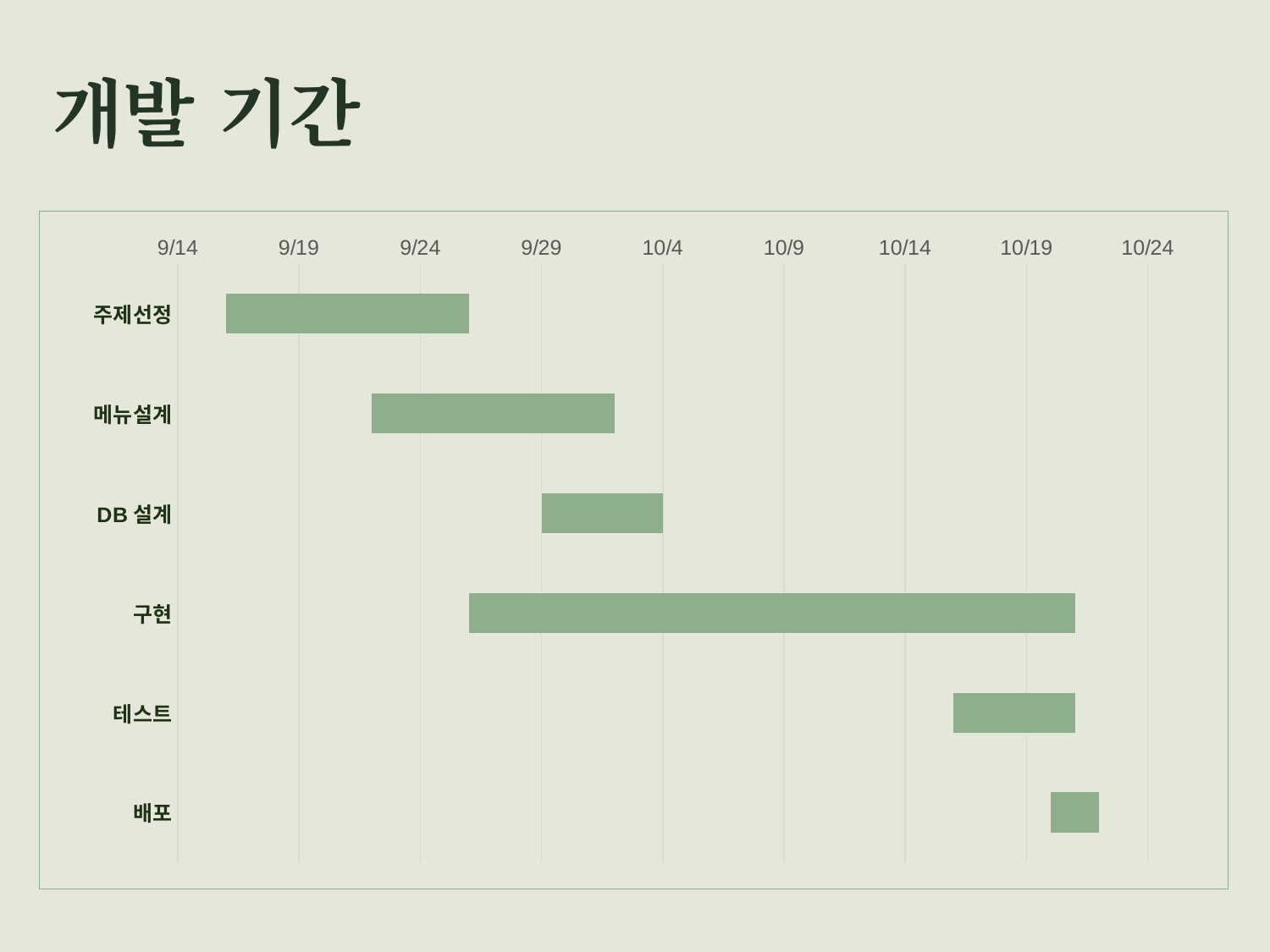

# 개발 기간

### Chart

| Category | 시작일 | 종료일 |
|---|---|---|
| 주제선정 | 260.0 | 10.0 |
| 메뉴설계 | 266.0 | 10.0 |
| DB설계 | 273.0 | 5.0 |
| 구현 | 270.0 | 25.0 |
| 테스트 | 290.0 | 5.0 |
| 배포 | 294.0 | 2.0 |